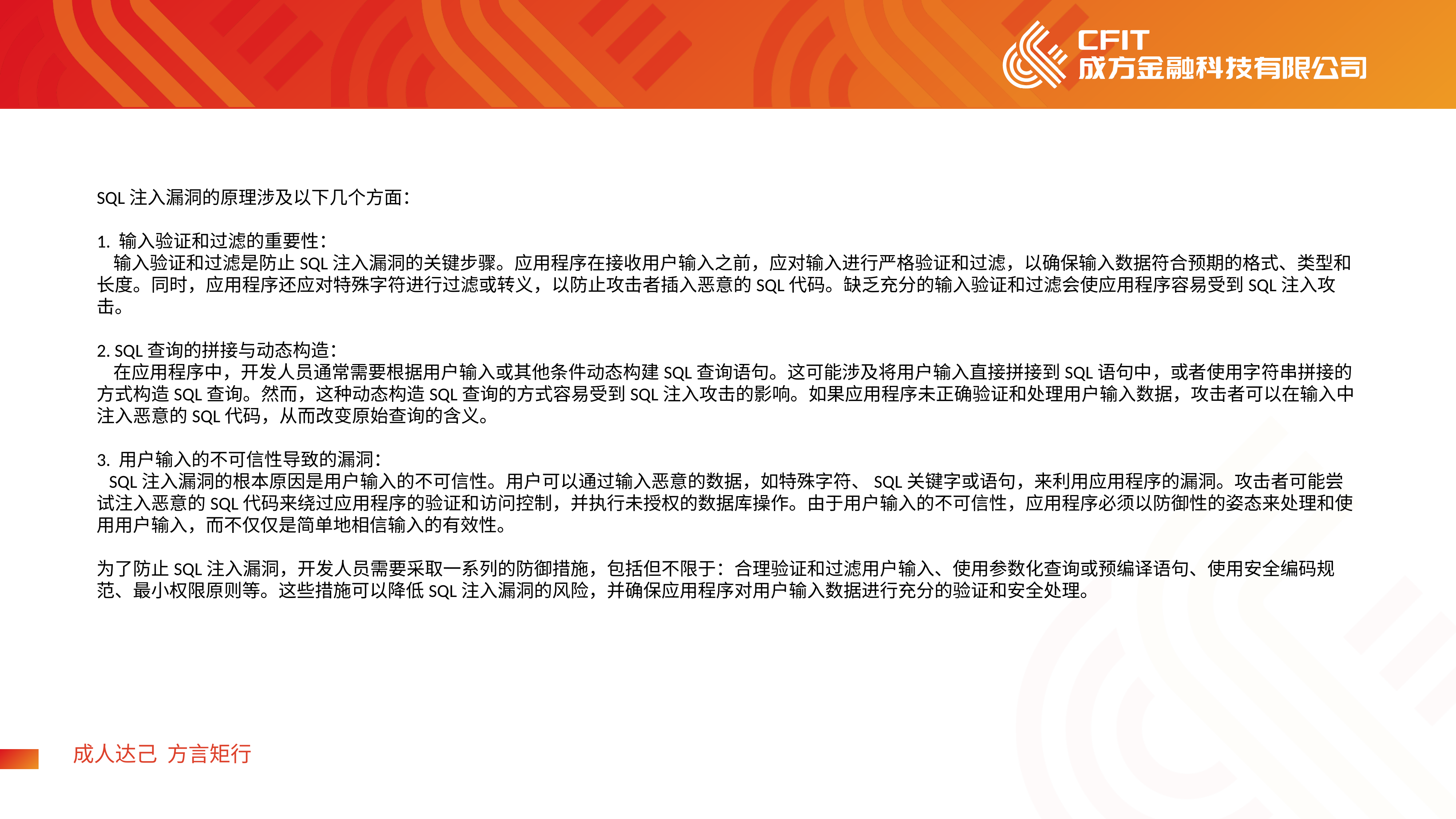

SQL注入漏洞的原理涉及以下几个方面：

1. 输入验证和过滤的重要性：
   输入验证和过滤是防止SQL注入漏洞的关键步骤。应用程序在接收用户输入之前，应对输入进行严格验证和过滤，以确保输入数据符合预期的格式、类型和长度。同时，应用程序还应对特殊字符进行过滤或转义，以防止攻击者插入恶意的SQL代码。缺乏充分的输入验证和过滤会使应用程序容易受到SQL注入攻击。

2. SQL查询的拼接与动态构造：
   在应用程序中，开发人员通常需要根据用户输入或其他条件动态构建SQL查询语句。这可能涉及将用户输入直接拼接到SQL语句中，或者使用字符串拼接的方式构造SQL查询。然而，这种动态构造SQL查询的方式容易受到SQL注入攻击的影响。如果应用程序未正确验证和处理用户输入数据，攻击者可以在输入中注入恶意的SQL代码，从而改变原始查询的含义。

3. 用户输入的不可信性导致的漏洞：
   SQL注入漏洞的根本原因是用户输入的不可信性。用户可以通过输入恶意的数据，如特殊字符、SQL关键字或语句，来利用应用程序的漏洞。攻击者可能尝试注入恶意的SQL代码来绕过应用程序的验证和访问控制，并执行未授权的数据库操作。由于用户输入的不可信性，应用程序必须以防御性的姿态来处理和使用用户输入，而不仅仅是简单地相信输入的有效性。

为了防止SQL注入漏洞，开发人员需要采取一系列的防御措施，包括但不限于：合理验证和过滤用户输入、使用参数化查询或预编译语句、使用安全编码规范、最小权限原则等。这些措施可以降低SQL注入漏洞的风险，并确保应用程序对用户输入数据进行充分的验证和安全处理。